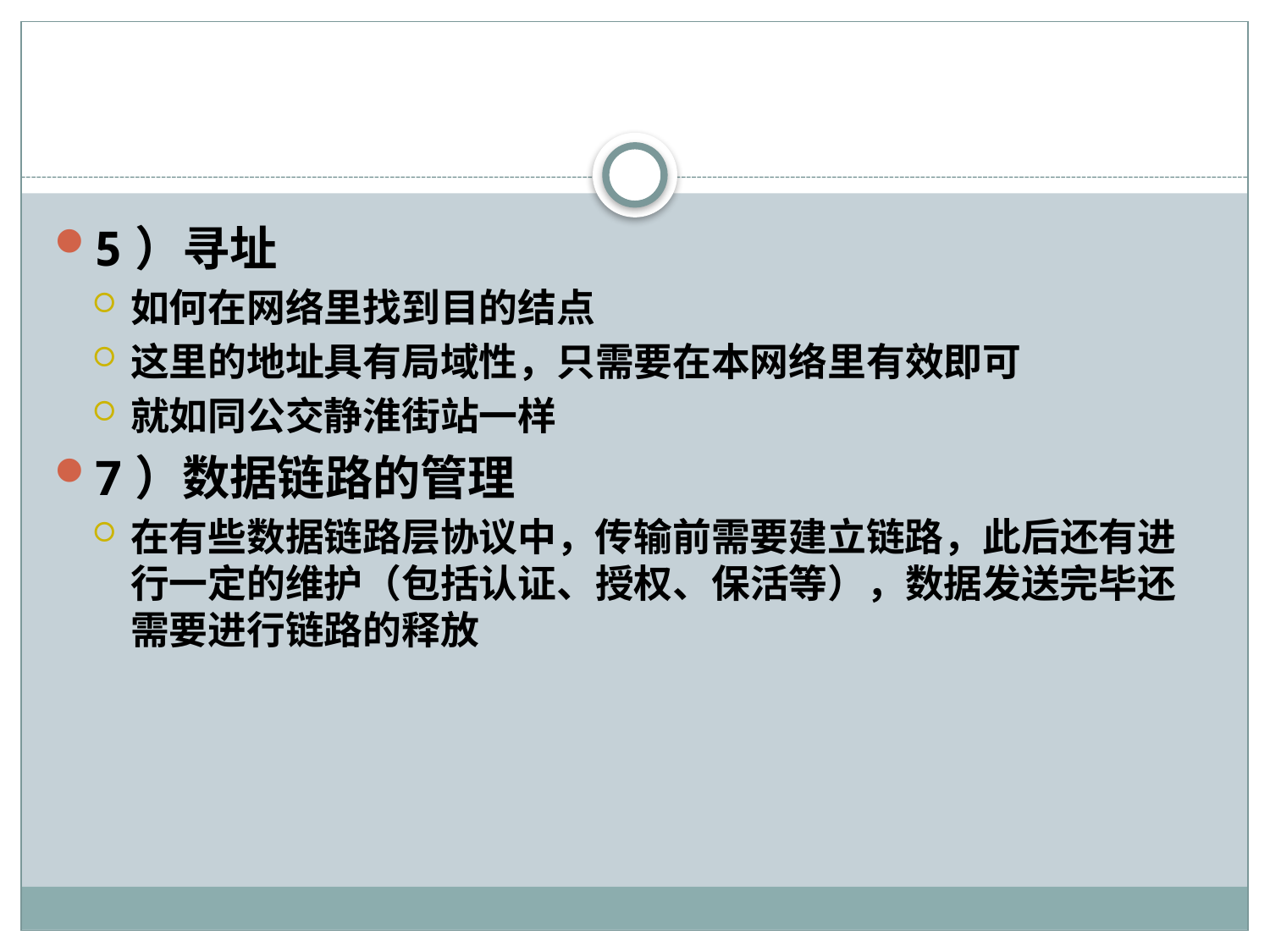

#
5）寻址
如何在网络里找到目的结点
这里的地址具有局域性，只需要在本网络里有效即可
就如同公交静淮街站一样
7）数据链路的管理
在有些数据链路层协议中，传输前需要建立链路，此后还有进行一定的维护（包括认证、授权、保活等），数据发送完毕还需要进行链路的释放